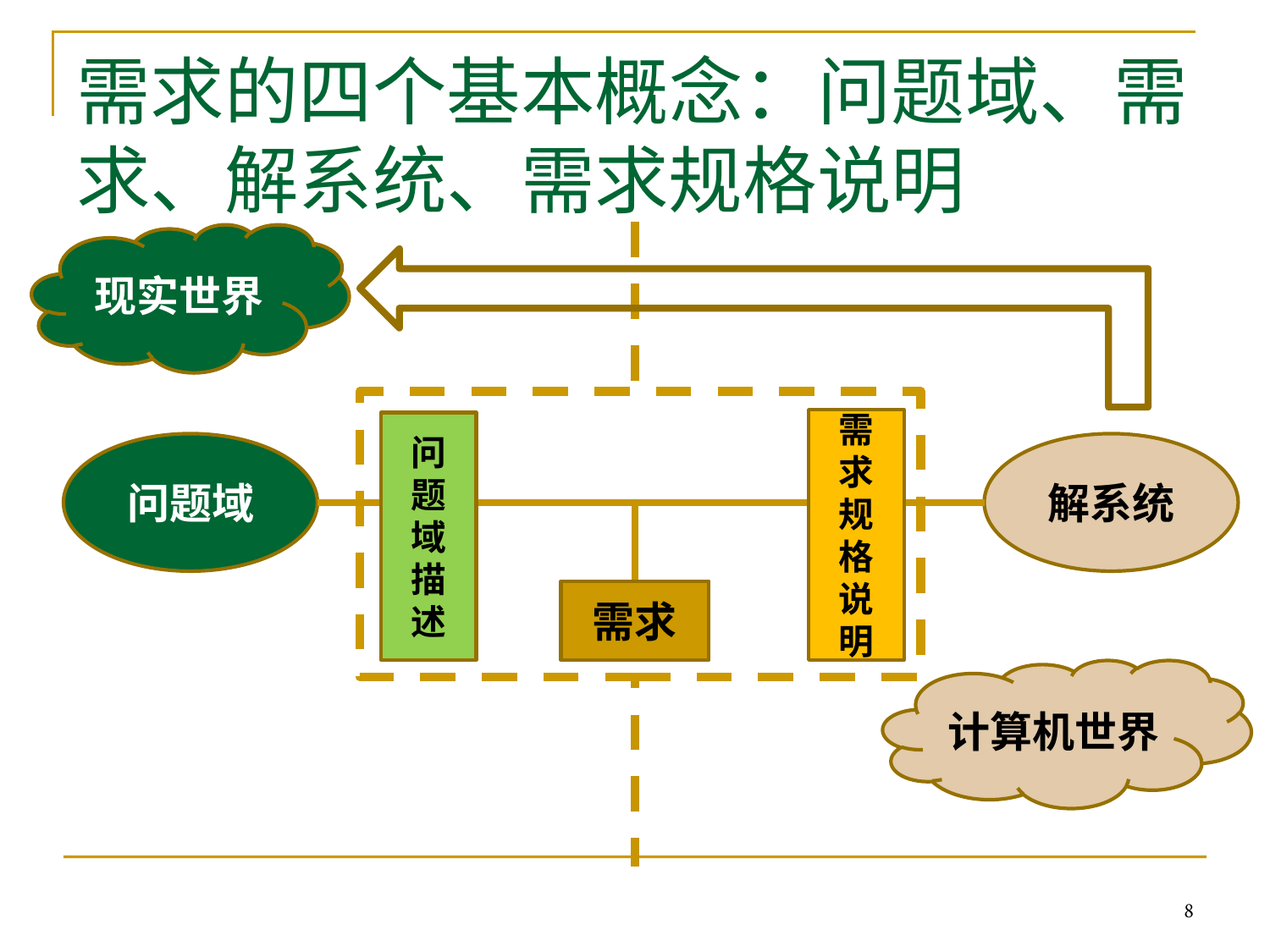

# 需求的四个基本概念：问题域、需求、解系统、需求规格说明
现实世界

需求规格说明
问题域描述
问题域
解系统
需求
计算机世界
8